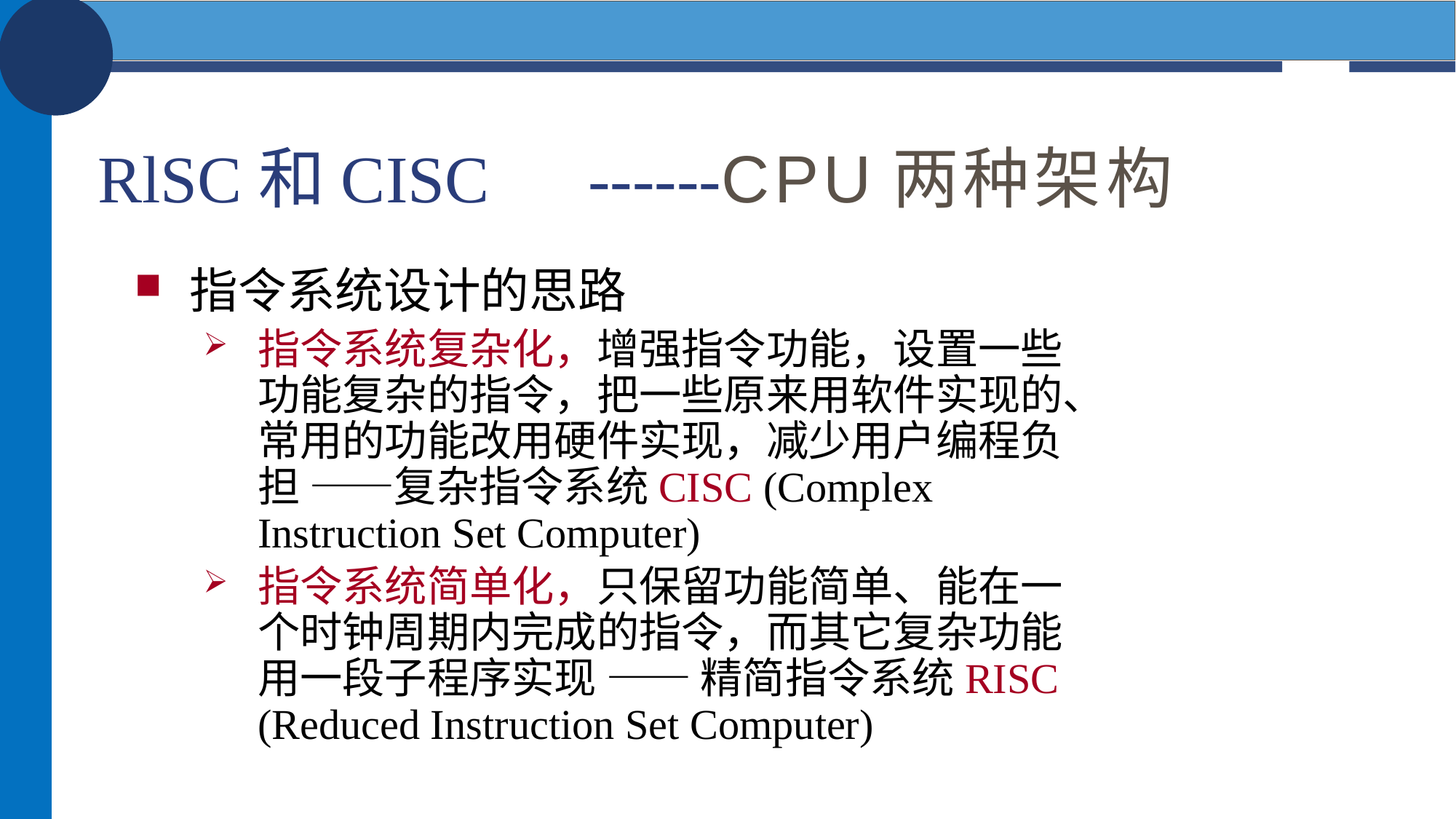

# RlSC和CISC　------CPU两种架构
指令系统设计的思路
指令系统复杂化，增强指令功能，设置一些功能复杂的指令，把一些原来用软件实现的、常用的功能改用硬件实现，减少用户编程负担 ——复杂指令系统CISC (Complex Instruction Set Computer)
指令系统简单化，只保留功能简单、能在一个时钟周期内完成的指令，而其它复杂功能用一段子程序实现 —— 精简指令系统RISC (Reduced Instruction Set Computer)